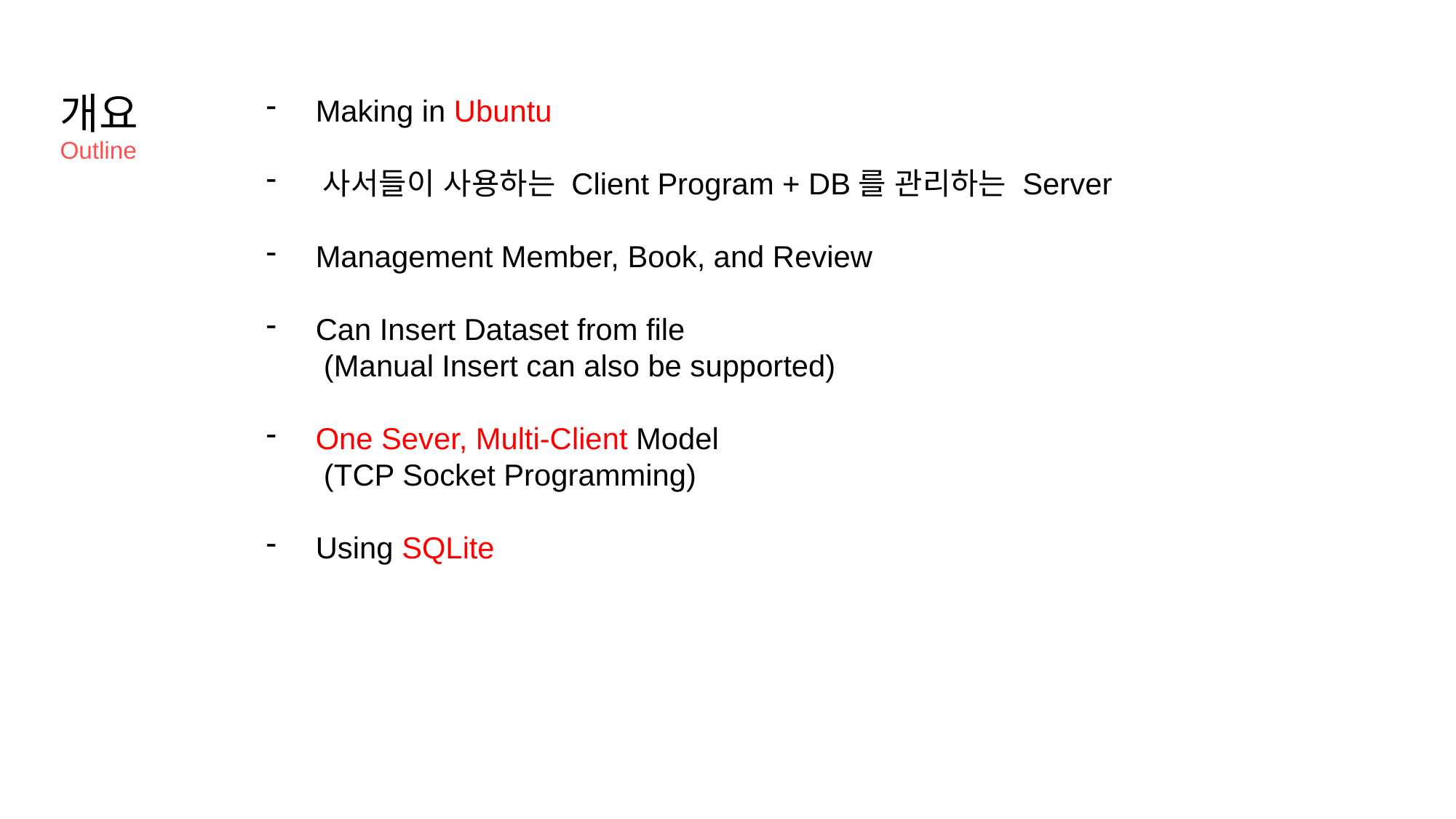

# 개요 Outline
 Making in Ubuntu

 사서들이 사용하는 Client Program + DB를 관리하는 Server

 Management Member, Book, and Review

 Can Insert Dataset from file
  (Manual Insert can also be supported)

 One Sever, Multi-Client Model
  (TCP Socket Programming)

 Using SQLite